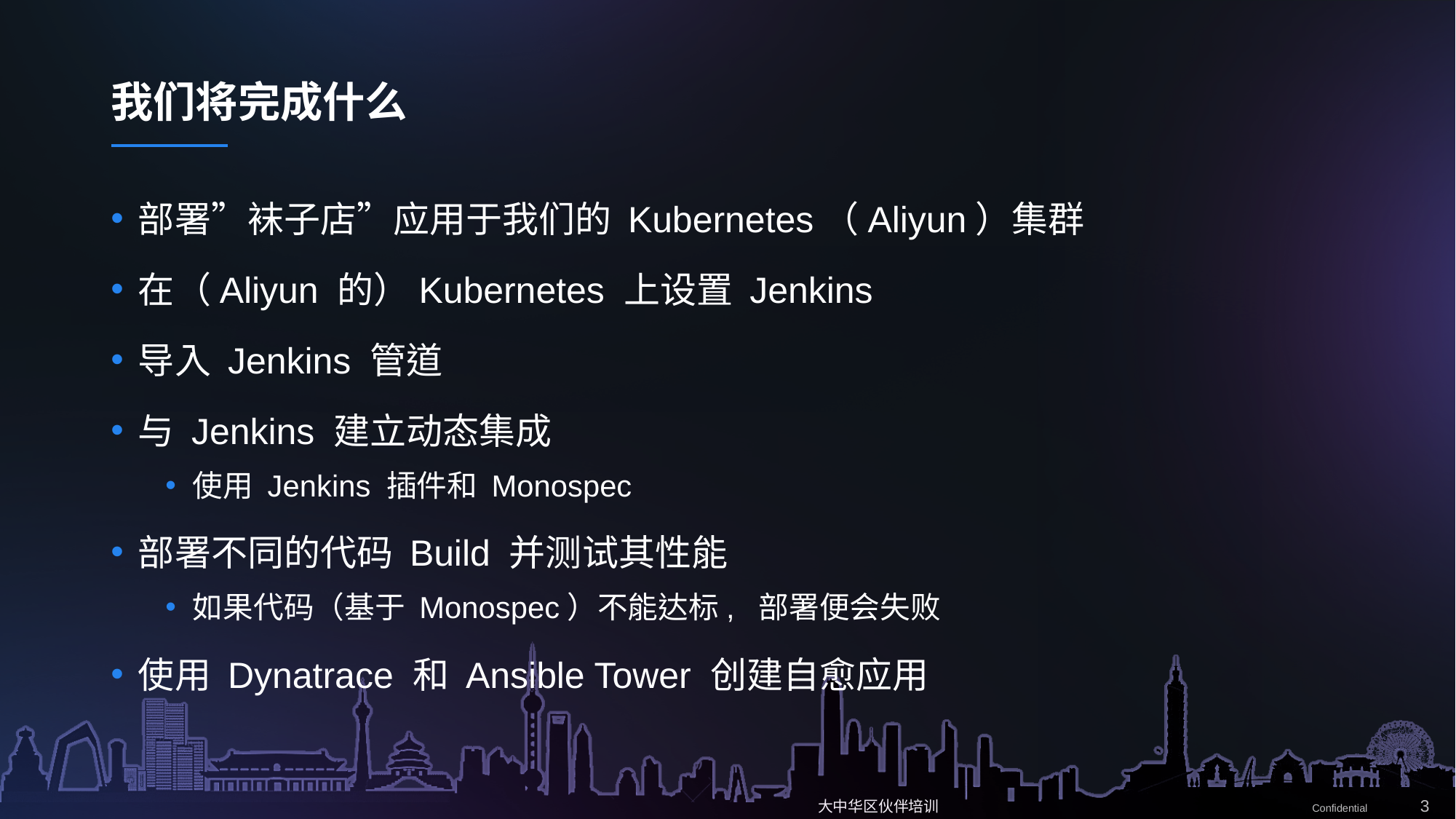

# 我们将完成什么
部署”袜子店”应用于我们的 Kubernetes（Aliyun）集群
在（Aliyun 的）Kubernetes 上设置 Jenkins
导入 Jenkins 管道
与 Jenkins 建立动态集成
使用 Jenkins 插件和 Monospec
部署不同的代码 Build 并测试其性能
如果代码（基于 Monospec）不能达标,  部署便会失败
使用 Dynatrace 和 Ansible Tower 创建自愈应用